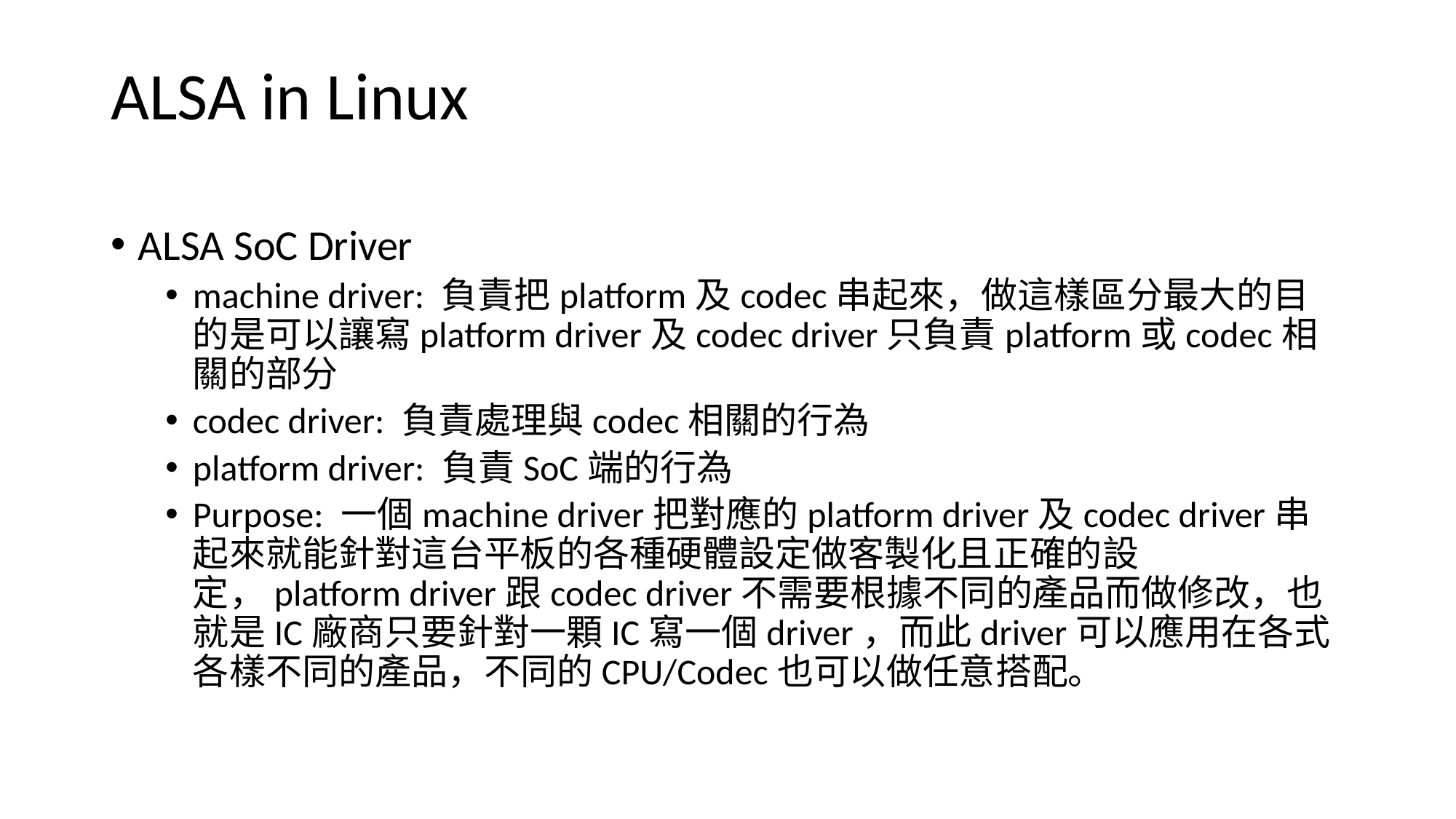

# ALSA in Linux
ALSA SoC Driver
machine driver: 負責把platform及codec串起來，做這樣區分最大的目的是可以讓寫platform driver及codec driver只負責platform或codec相關的部分
codec driver: 負責處理與codec相關的行為
platform driver: 負責SoC端的行為
Purpose: 一個machine driver把對應的platform driver及codec driver串起來就能針對這台平板的各種硬體設定做客製化且正確的設定，platform driver跟codec driver不需要根據不同的產品而做修改，也就是IC廠商只要針對一顆IC寫一個driver，而此driver可以應用在各式各樣不同的產品，不同的CPU/Codec也可以做任意搭配。